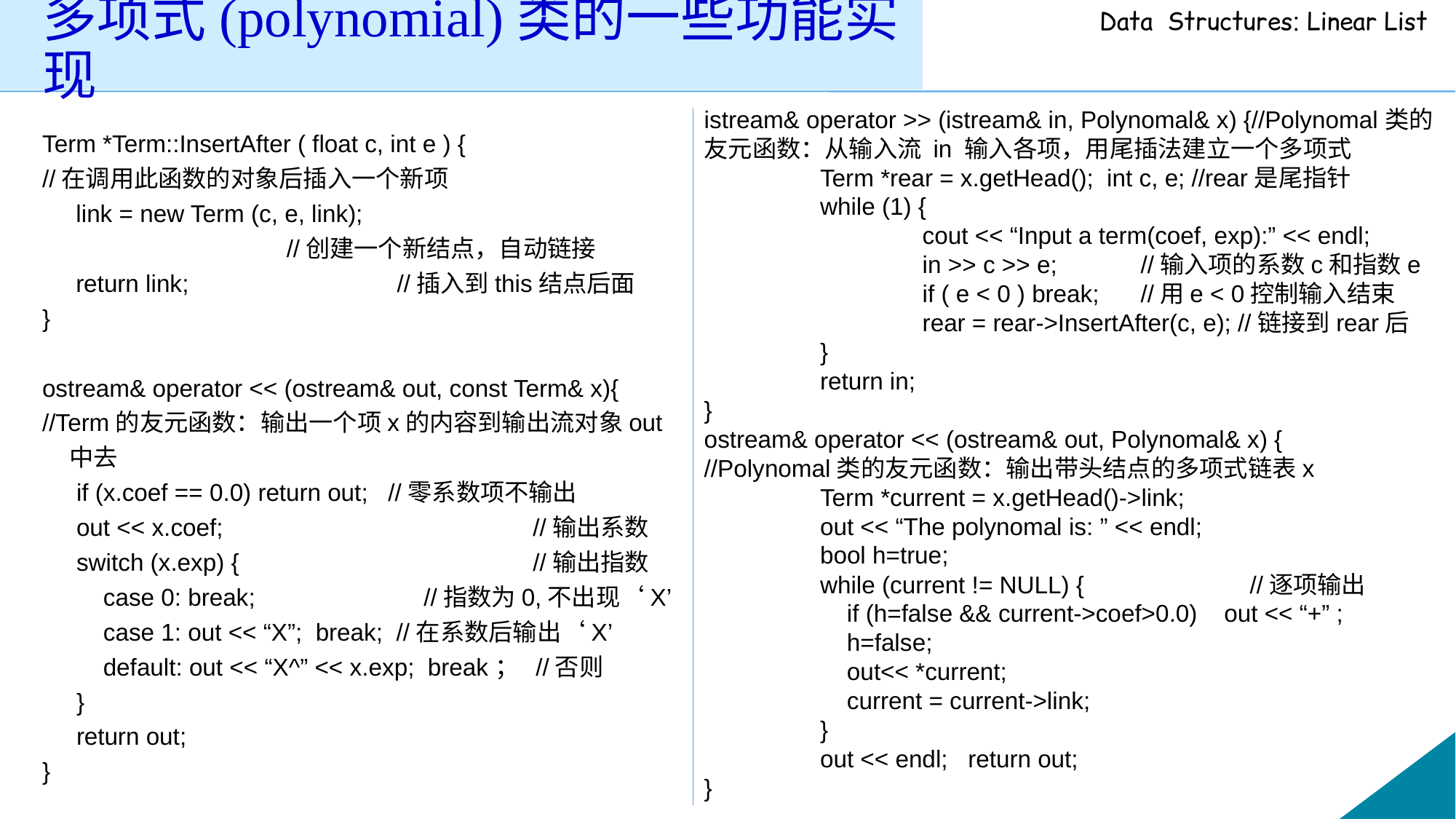

# 多项式(polynomial)类的一些功能实现
istream& operator >> (istream& in, Polynomal& x) {//Polynomal类的友元函数：从输入流 in 输入各项，用尾插法建立一个多项式
	 Term *rear = x.getHead();  int c, e; //rear是尾指针
	 while (1) {
		cout << “Input a term(coef, exp):” << endl;
		in >> c >> e;	//输入项的系数c和指数e
		if ( e < 0 ) break;	//用e < 0控制输入结束
		rear = rear->InsertAfter(c, e); //链接到rear后
	 }
	 return in;
}
ostream& operator << (ostream& out, Polynomal& x) {
//Polynomal类的友元函数：输出带头结点的多项式链表x
	 Term *current = x.getHead()->link;
	 out << “The polynomal is: ” << endl;
     	 bool h=true;
	 while (current != NULL) {	   	//逐项输出
          	     if (h=false && current->coef>0.0)    out << “+” ;
	     h=false;
           	     out<< *current;
	     current = current->link;
	 }
	 out << endl;   return out;
}

Term *Term::InsertAfter ( float c, int e ) {
//在调用此函数的对象后插入一个新项
     link = new Term (c, e, link);
                	                //创建一个新结点，自动链接
     return link;		//插入到this结点后面
}

ostream& operator << (ostream& out, const Term& x){
//Term的友元函数：输出一个项x的内容到输出流对象out中去
	 if (x.coef == 0.0) return out;   //零系数项不输出
	 out << x.coef;			    //输出系数
	 switch (x.exp) {			    //输出指数
	     case 0: break;		    //指数为0,不出现‘X’
	     case 1: out << “X”;  break;  //在系数后输出‘X’
	     default: out << “X^” << x.exp;  break；  //否则
	 }
	 return out;
}